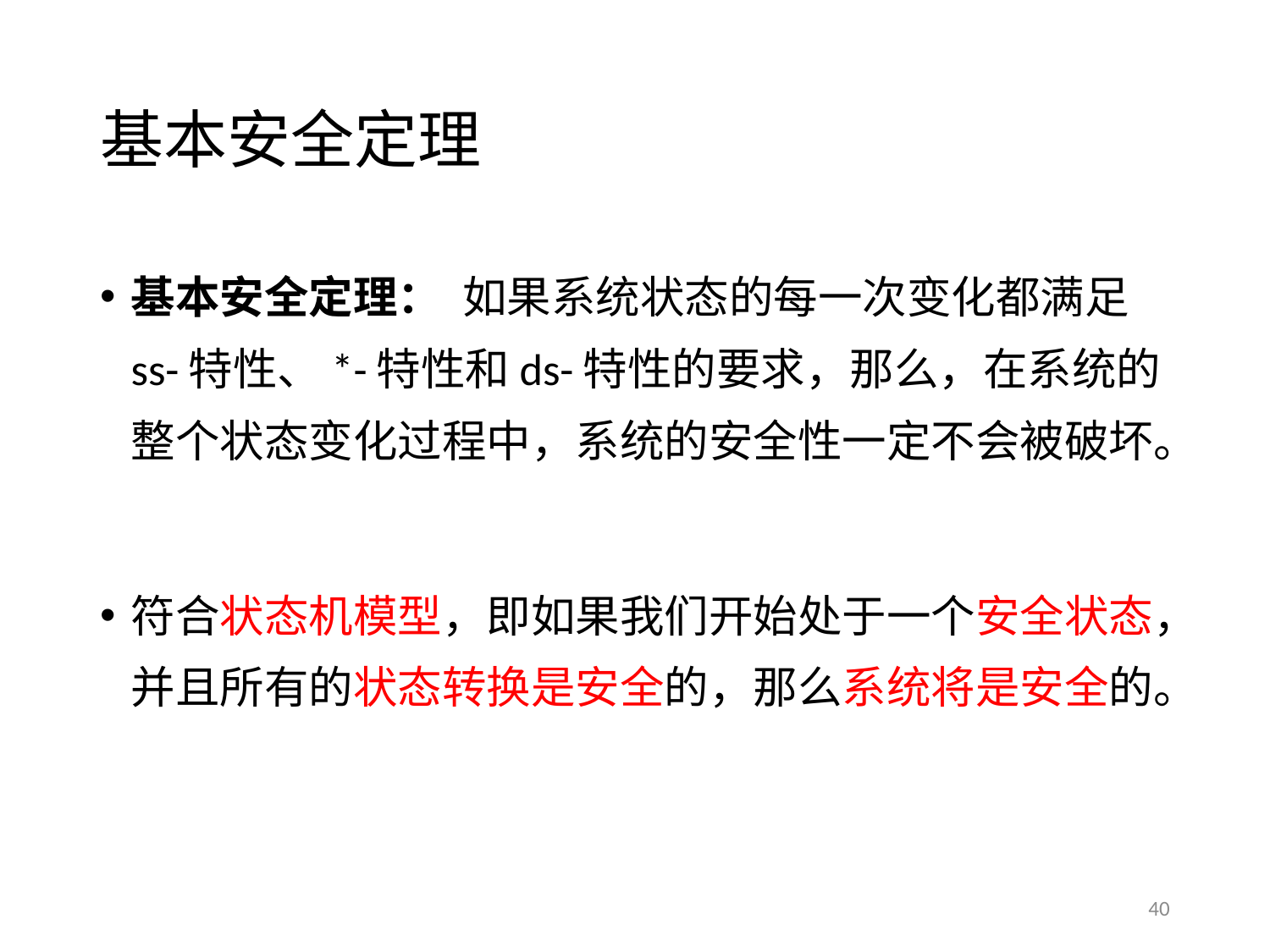

# 基本安全定理
基本安全定理：  如果系统状态的每一次变化都满足ss-特性、*-特性和ds-特性的要求，那么，在系统的整个状态变化过程中，系统的安全性一定不会被破坏。

符合状态机模型，即如果我们开始处于一个安全状态，并且所有的状态转换是安全的，那么系统将是安全的。
40